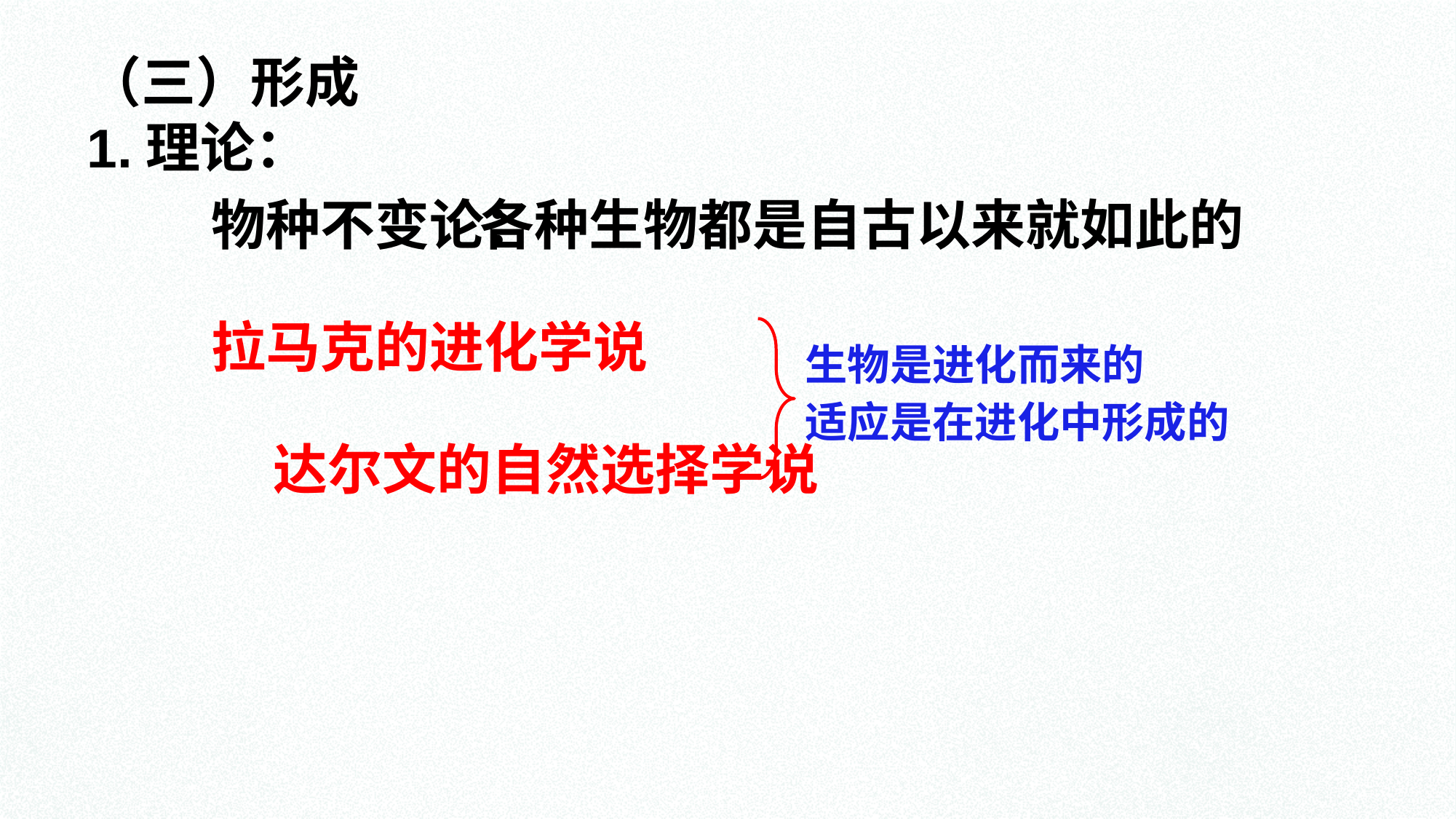

（三）形成
1.理论：
物种不变论：
各种生物都是自古以来就如此的
拉马克的进化学说

生物是进化而来的
适应是在进化中形成的
达尔文的自然选择学说